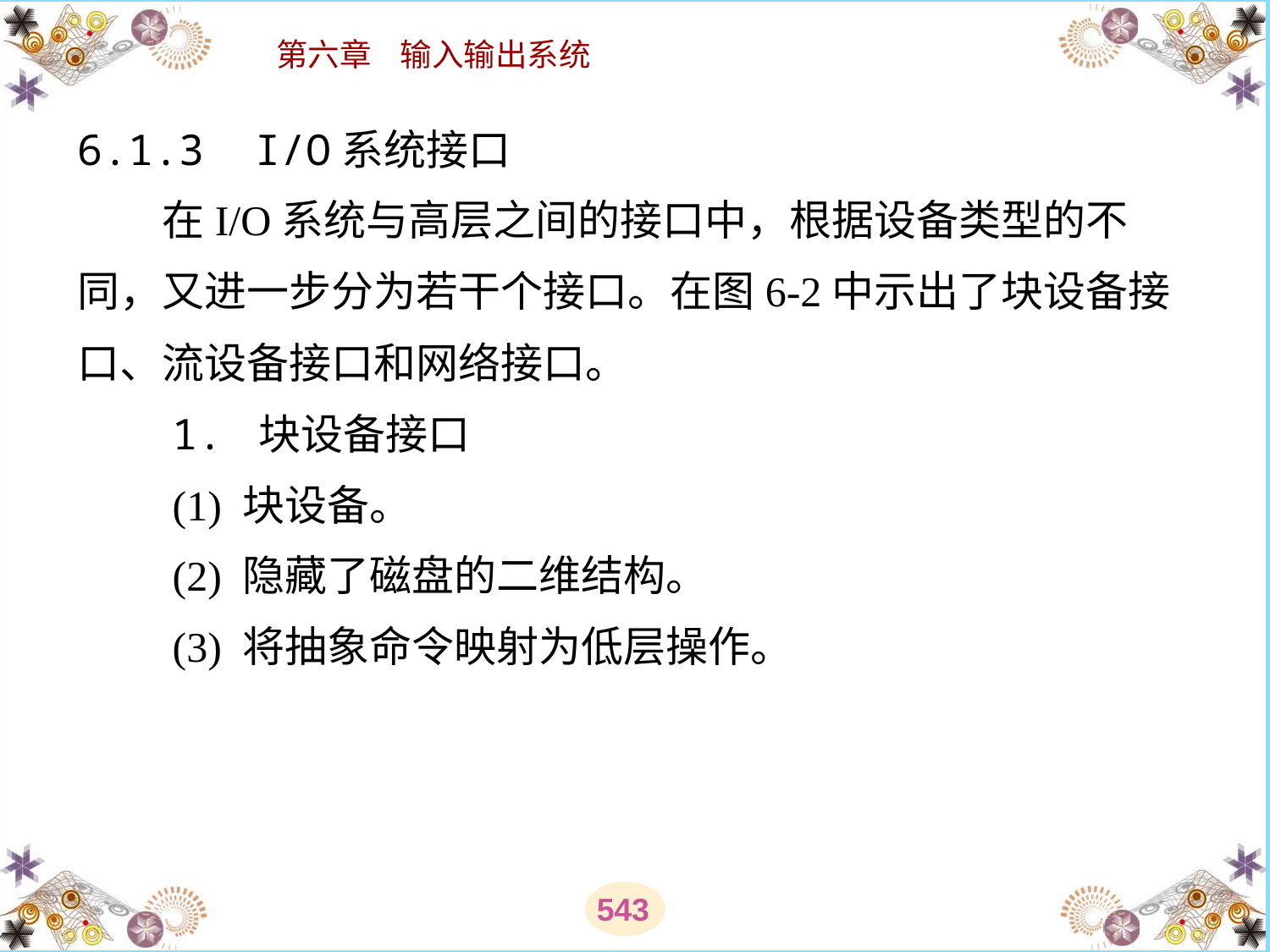

# 6.1.3  I/O系统接口 　　在I/O系统与高层之间的接口中，根据设备类型的不同，又进一步分为若干个接口。在图6-2中示出了块设备接口、流设备接口和网络接口。 　　1. 块设备接口 　　(1) 块设备。 　　(2) 隐藏了磁盘的二维结构。 　　(3) 将抽象命令映射为低层操作。